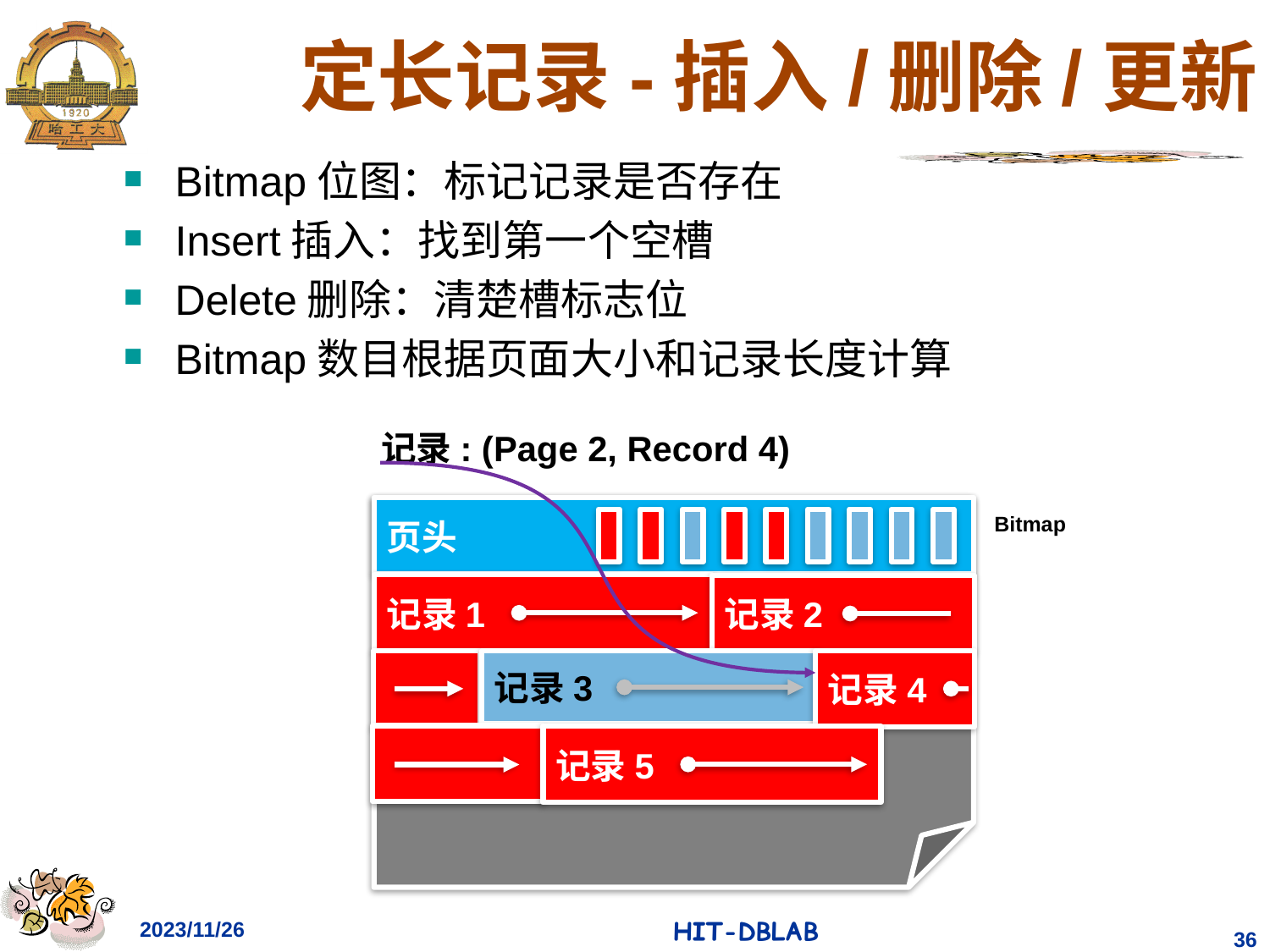

# 定长记录-插入/删除/更新
Bitmap位图：标记记录是否存在
Insert插入：找到第一个空槽
Delete删除：清楚槽标志位
Bitmap数目根据页面大小和记录长度计算
记录: (Page 2, Record 4)

页头
Bitmap

记录1
记录2
记录4

记录3

记录5
2023/11/26
HIT-DBLAB
36